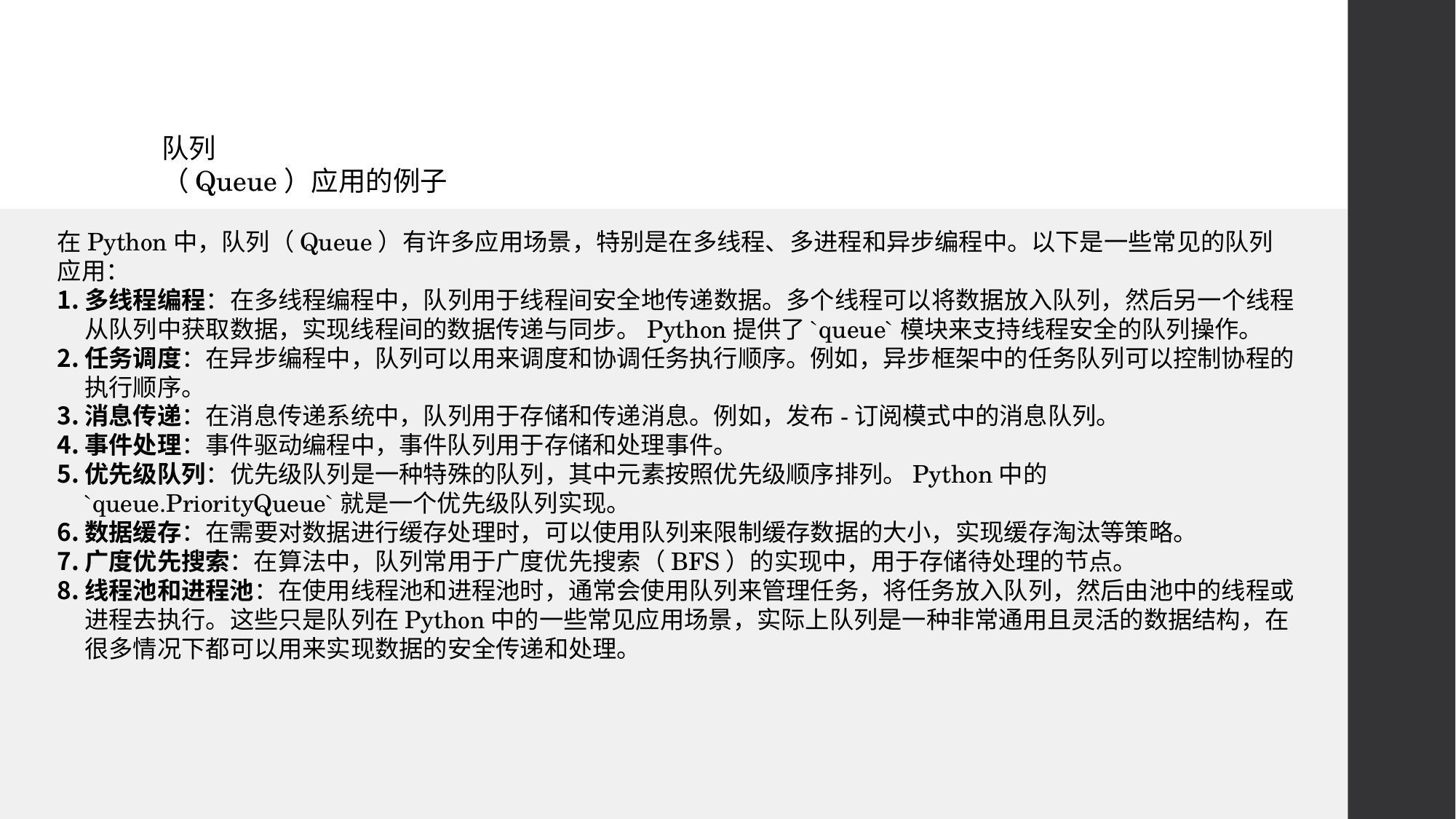

# 队列 （Queue）应用的例子

在Python中，队列（Queue）有许多应用场景，特别是在多线程、多进程和异步编程中。以下是一些常见的队列应用：
多线程编程：在多线程编程中，队列用于线程间安全地传递数据。多个线程可以将数据放入队列，然后另一个线程从队列中获取数据，实现线程间的数据传递与同步。Python提供了`queue`模块来支持线程安全的队列操作。
任务调度：在异步编程中，队列可以用来调度和协调任务执行顺序。例如，异步框架中的任务队列可以控制协程的执行顺序。
消息传递：在消息传递系统中，队列用于存储和传递消息。例如，发布-订阅模式中的消息队列。
事件处理：事件驱动编程中，事件队列用于存储和处理事件。
优先级队列：优先级队列是一种特殊的队列，其中元素按照优先级顺序排列。Python中的`queue.PriorityQueue`就是一个优先级队列实现。
数据缓存：在需要对数据进行缓存处理时，可以使用队列来限制缓存数据的大小，实现缓存淘汰等策略。
广度优先搜索：在算法中，队列常用于广度优先搜索（BFS）的实现中，用于存储待处理的节点。
线程池和进程池：在使用线程池和进程池时，通常会使用队列来管理任务，将任务放入队列，然后由池中的线程或进程去执行。这些只是队列在Python中的一些常见应用场景，实际上队列是一种非常通用且灵活的数据结构，在很多情况下都可以用来实现数据的安全传递和处理。